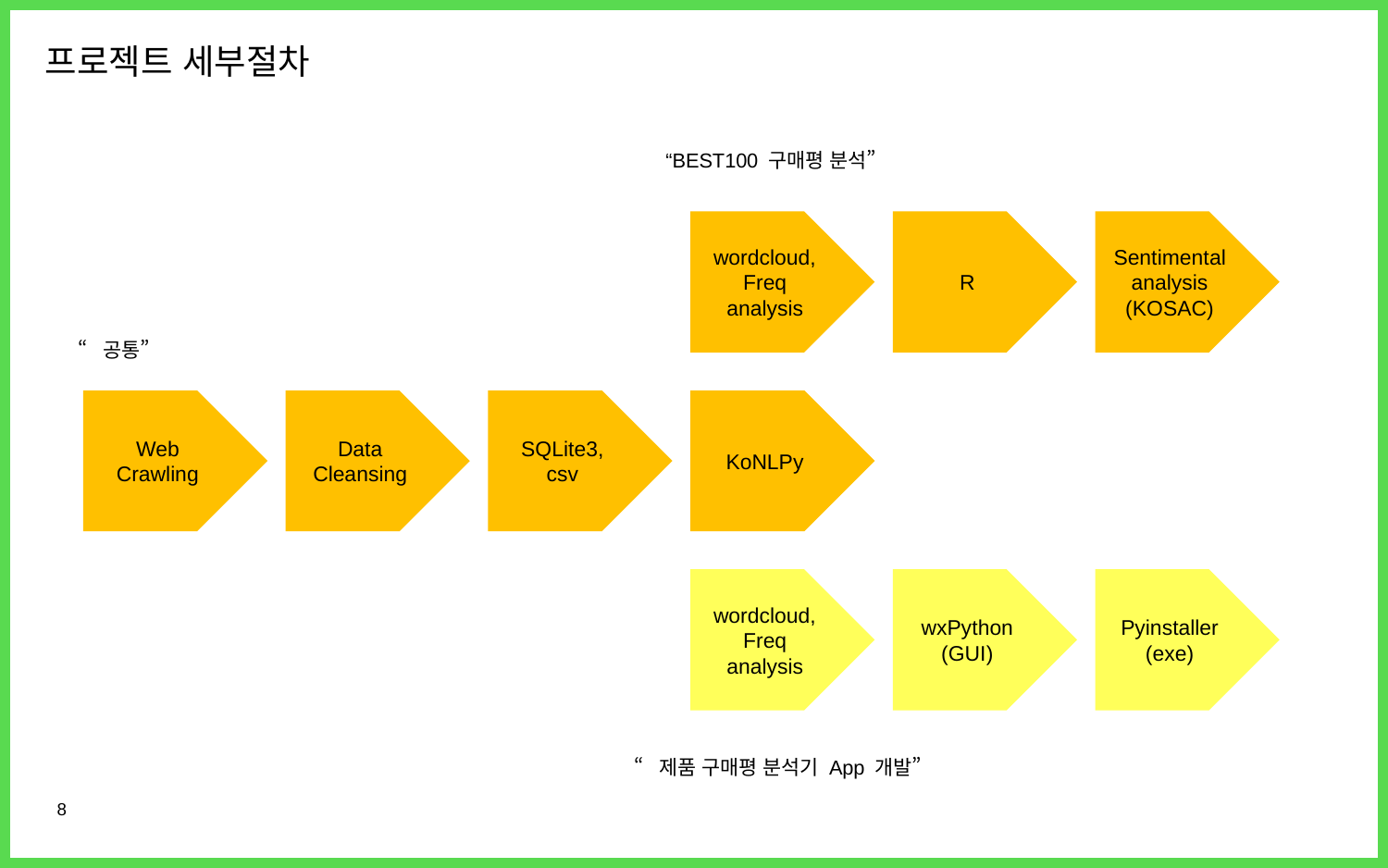

프로젝트 세부절차
“BEST100 구매평 분석”
wordcloud,
Freq analysis
R
Sentimental analysis
(KOSAC)
“공통”
Web
Crawling
Data
Cleansing
SQLite3,
csv
KoNLPy
wordcloud,
Freq analysis
wxPython
(GUI)
Pyinstaller
(exe)
“제품 구매평 분석기 App 개발”
8